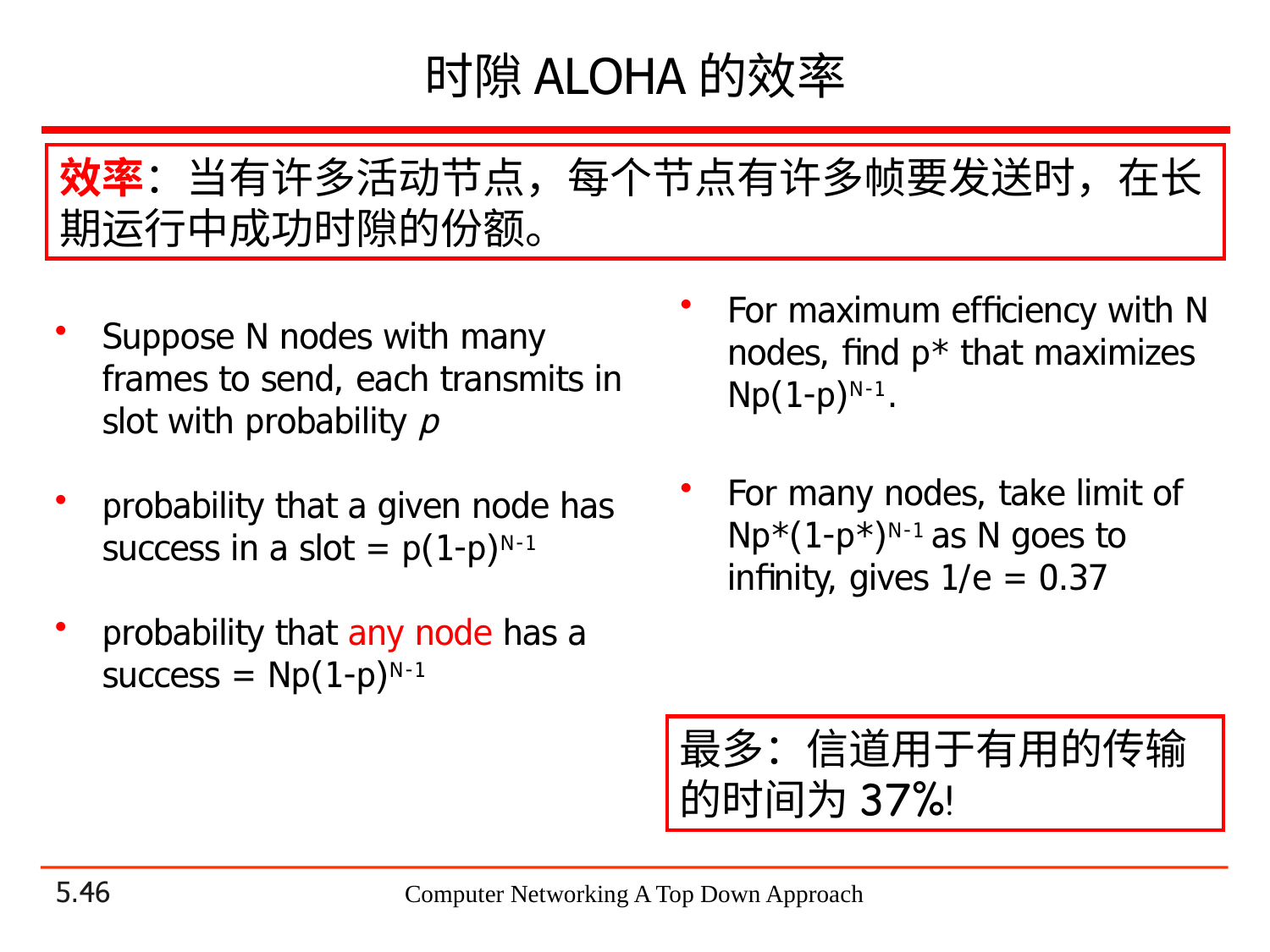

# 时隙ALOHA的效率
效率：当有许多活动节点，每个节点有许多帧要发送时，在长期运行中成功时隙的份额。
For maximum efficiency with N nodes, find p* that maximizes Np(1-p)N-1.

For many nodes, take limit of Np*(1-p*)N-1 as N goes to infinity, gives 1/e = 0.37
Suppose N nodes with many frames to send, each transmits in slot with probability p

probability that a given node has success in a slot = p(1-p)N-1

probability that any node has a success = Np(1-p)N-1
最多：信道用于有用的传输的时间为37%!